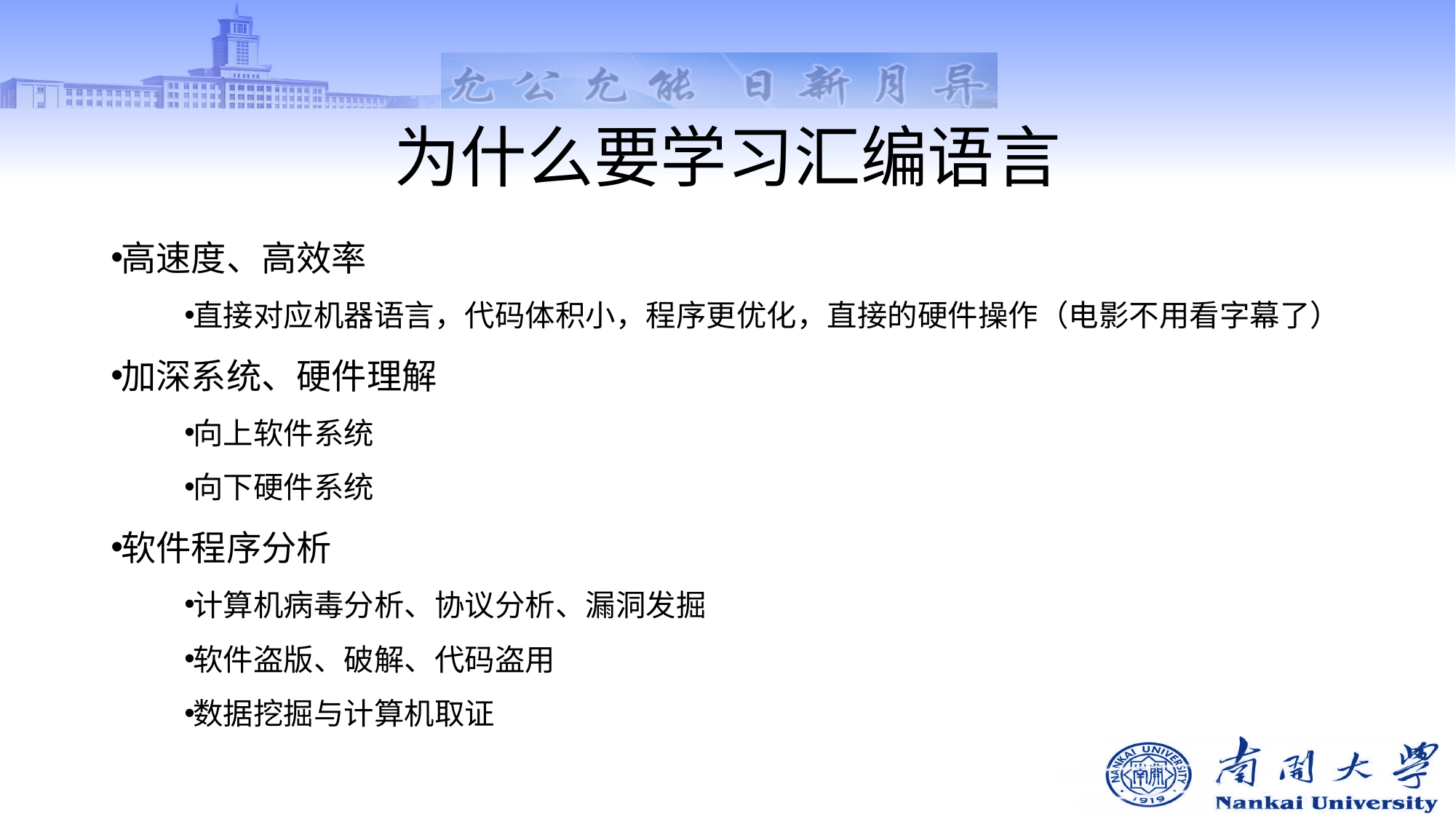

# 为什么要学习汇编语言
高速度、高效率
直接对应机器语言，代码体积小，程序更优化，直接的硬件操作（电影不用看字幕了）
加深系统、硬件理解
向上软件系统
向下硬件系统
软件程序分析
计算机病毒分析、协议分析、漏洞发掘
软件盗版、破解、代码盗用
数据挖掘与计算机取证